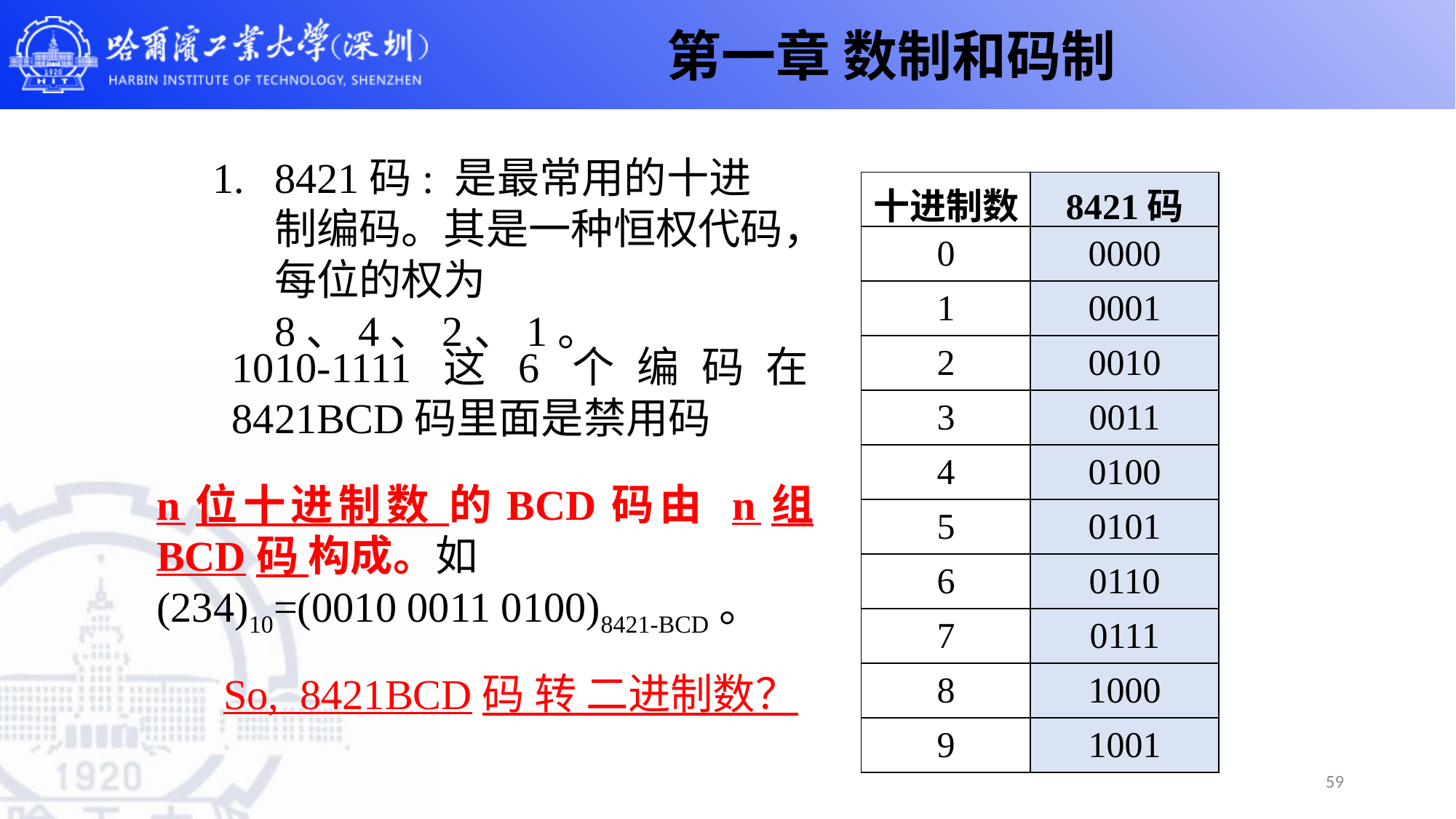

第一章 数制和码制
8421码: 是最常用的十进制编码。其是一种恒权代码，每位的权为8、4、2、1。
| 十进制数 | 8421码 |
| --- | --- |
| 0 | 0000 |
| 1 | 0001 |
| 2 | 0010 |
| 3 | 0011 |
| 4 | 0100 |
| 5 | 0101 |
| 6 | 0110 |
| 7 | 0111 |
| 8 | 1000 |
| 9 | 1001 |
1010-1111这6个编码在8421BCD码里面是禁用码
n位十进制数 的BCD码由 n组BCD码 构成。如
(234)10=(0010 0011 0100)8421-BCD。
So,  8421BCD码 转 二进制数？
59